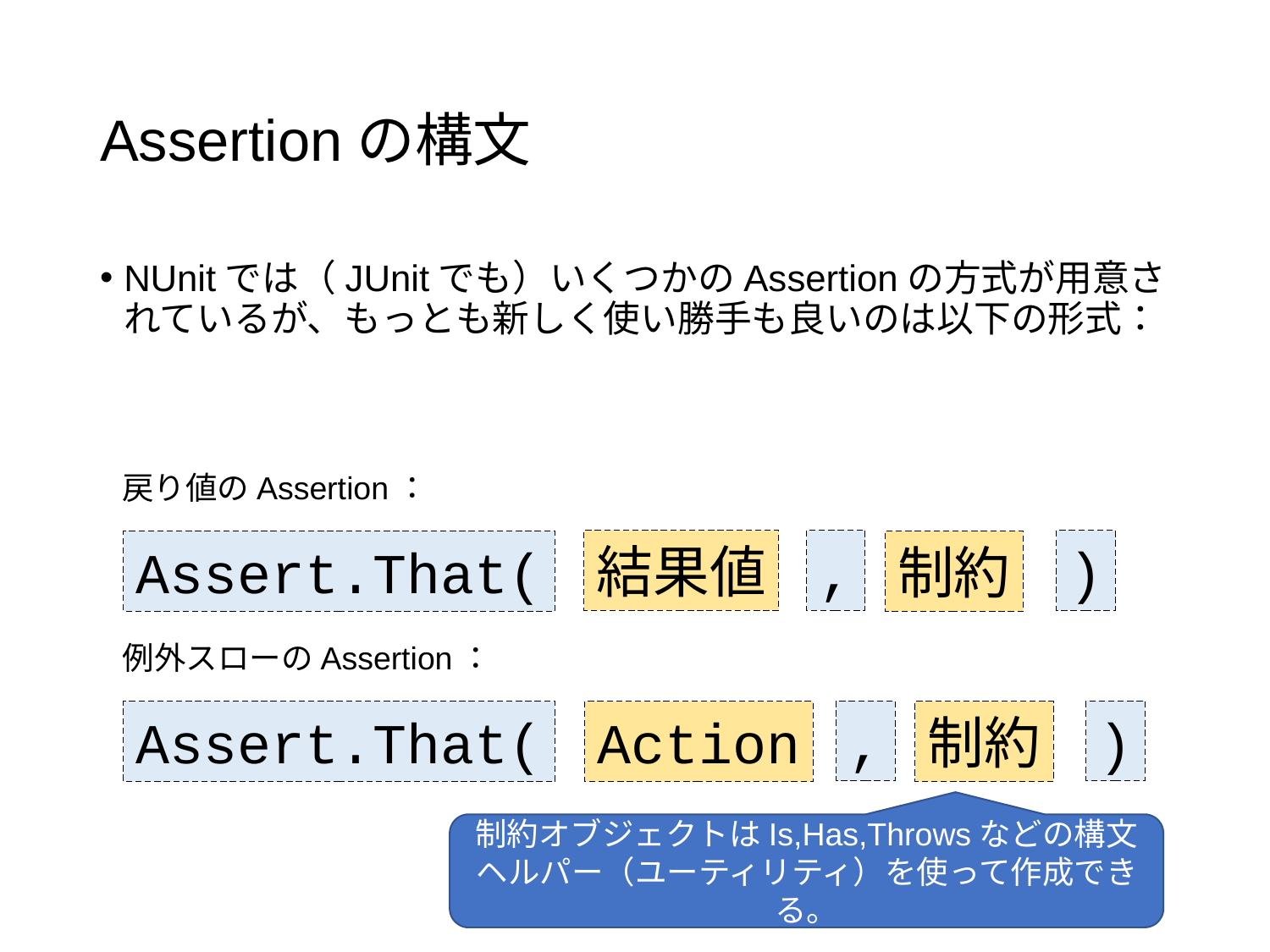

# Assertionの構文
NUnitでは（JUnitでも）いくつかのAssertionの方式が用意されているが、もっとも新しく使い勝手も良いのは以下の形式：
戻り値のAssertion：
,
結果値
)
Assert.That(
制約
例外スローのAssertion：
,
)
Assert.That(
制約
Action
制約オブジェクトはIs,Has,Throwsなどの構文ヘルパー（ユーティリティ）を使って作成できる。